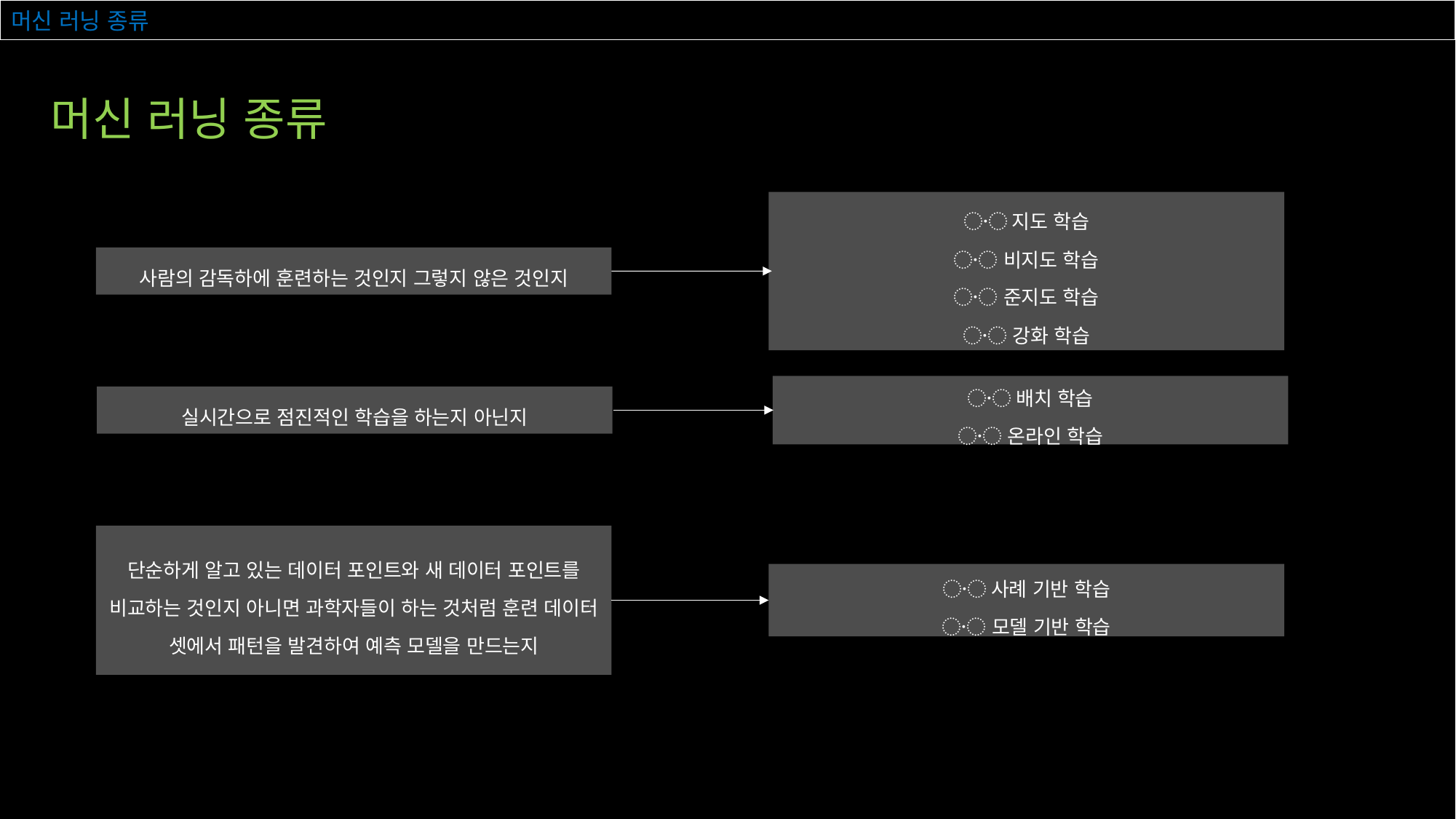

# 머신 러닝 종류
머신 러닝 종류
〮 지도 학습
〮 비지도 학습
〮 준지도 학습
〮 강화 학습
사람의 감독하에 훈련하는 것인지 그렇지 않은 것인지
〮 배치 학습
〮 온라인 학습
실시간으로 점진적인 학습을 하는지 아닌지
단순하게 알고 있는 데이터 포인트와 새 데이터 포인트를 비교하는 것인지 아니면 과학자들이 하는 것처럼 훈련 데이터 셋에서 패턴을 발견하여 예측 모델을 만드는지
〮 사례 기반 학습
〮 모델 기반 학습